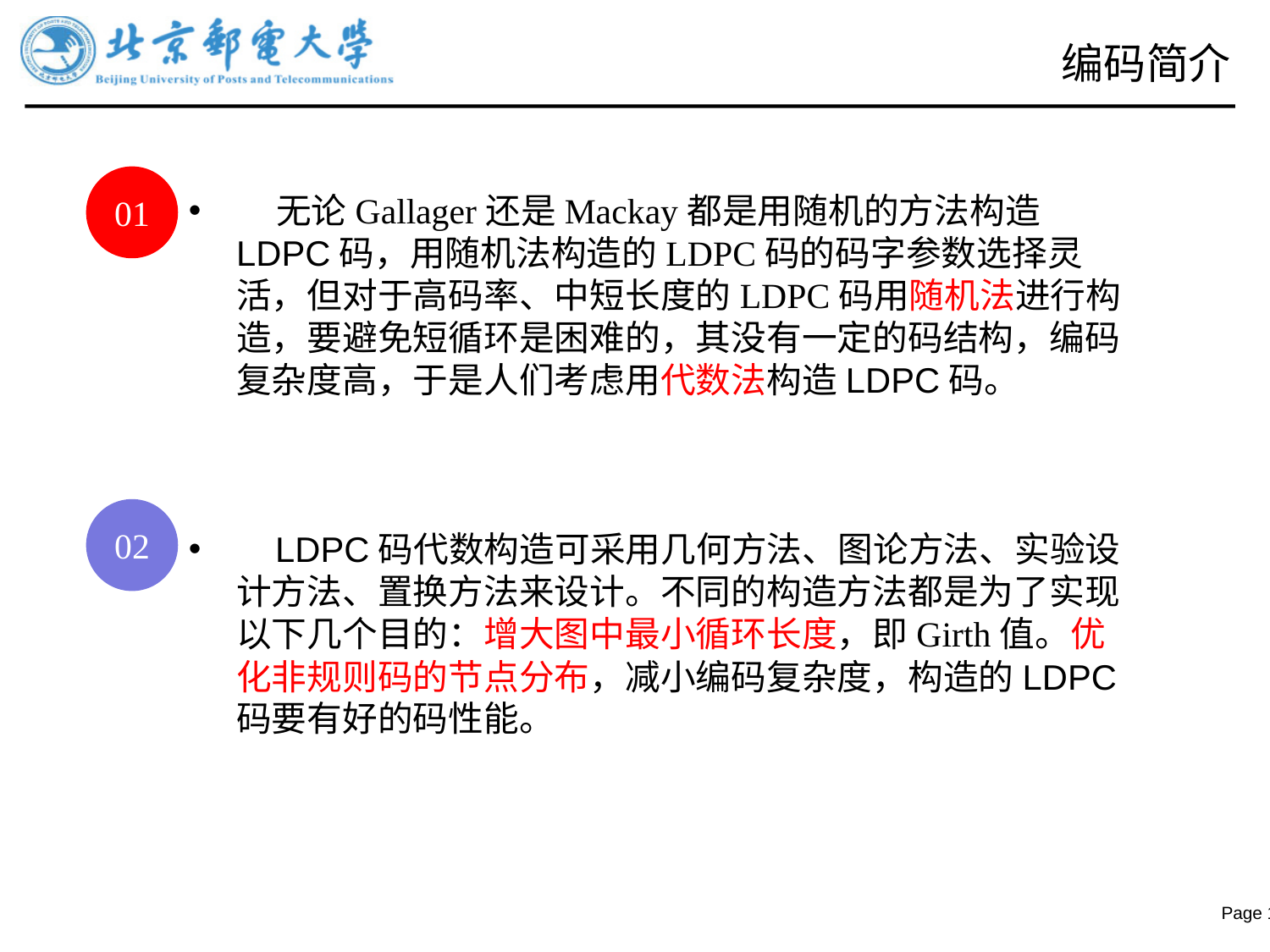

# 编码简介
01
    无论Gallager还是Mackay都是用随机的方法构造LDPC码，用随机法构造的LDPC码的码字参数选择灵活，但对于高码率、中短长度的LDPC码用随机法进行构造，要避免短循环是困难的，其没有一定的码结构，编码复杂度高，于是人们考虑用代数法构造LDPC码。

    LDPC码代数构造可采用几何方法、图论方法、实验设计方法、置换方法来设计。不同的构造方法都是为了实现以下几个目的：增大图中最小循环长度，即Girth值。优化非规则码的节点分布，减小编码复杂度，构造的LDPC码要有好的码性能。
02